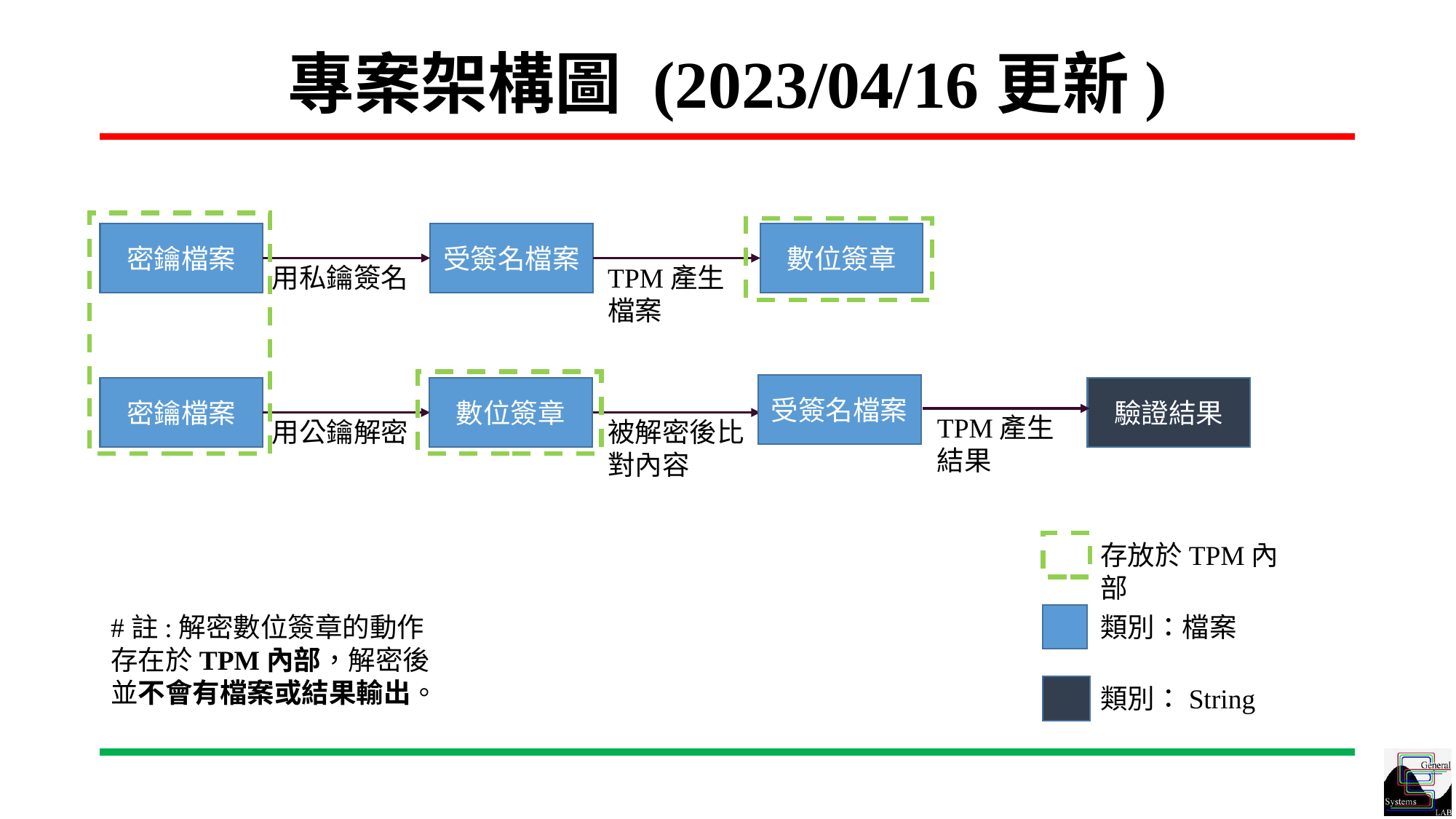

# 專案架構圖 (2023/04/16更新)

受簽名檔案
數位簽章
密鑰檔案
用私鑰簽名
TPM產生檔案

受簽名檔案
驗證結果
數位簽章
密鑰檔案
TPM產生結果
用公鑰解密
被解密後比對內容

存放於TPM內部

類別：檔案
#註:解密數位簽章的動作存在於TPM內部，解密後並不會有檔案或結果輸出。

類別：String